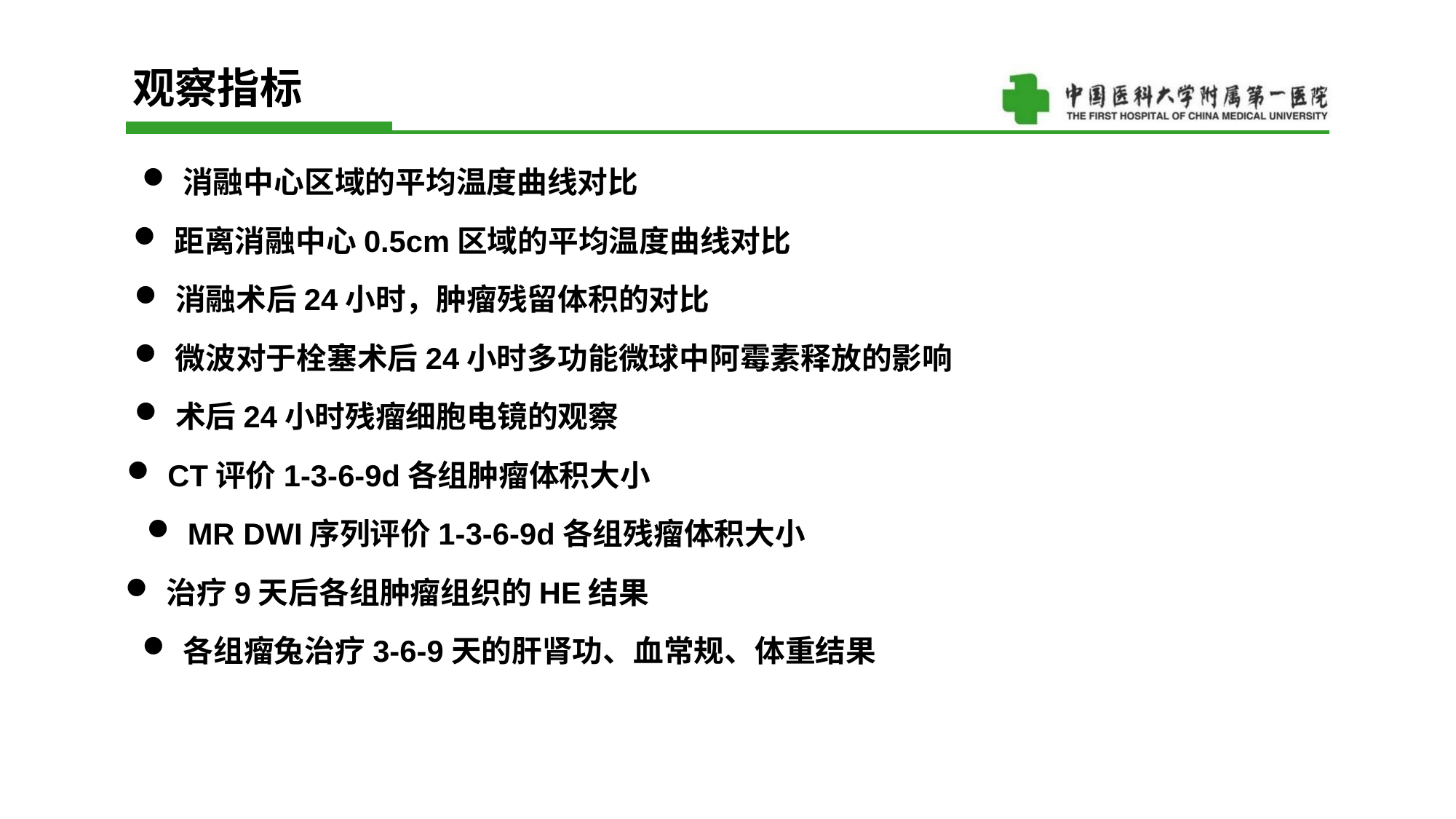

观察指标
消融中心区域的平均温度曲线对比
距离消融中心0.5cm区域的平均温度曲线对比
消融术后24小时，肿瘤残留体积的对比
微波对于栓塞术后24小时多功能微球中阿霉素释放的影响
术后24小时残瘤细胞电镜的观察
CT评价1-3-6-9d各组肿瘤体积大小
MR DWI序列评价1-3-6-9d各组残瘤体积大小
治疗9天后各组肿瘤组织的HE结果
各组瘤兔治疗3-6-9天的肝肾功、血常规、体重结果